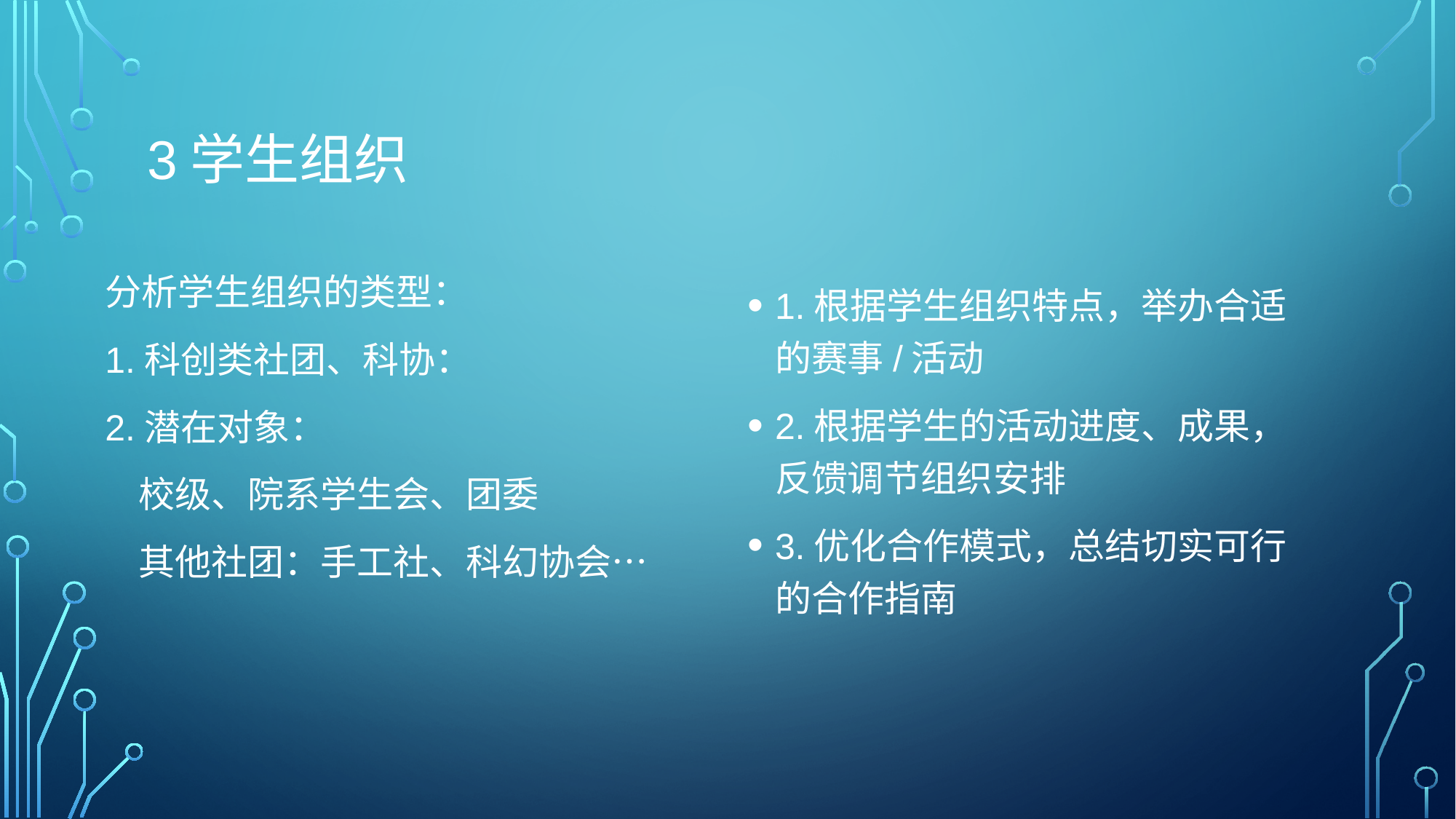

# 3学生组织
分析学生组织的类型：
1.科创类社团、科协：
2.潜在对象：
   校级、院系学生会、团委
   其他社团：手工社、科幻协会…

1.根据学生组织特点，举办合适的赛事/活动
2.根据学生的活动进度、成果，反馈调节组织安排
3.优化合作模式，总结切实可行的合作指南